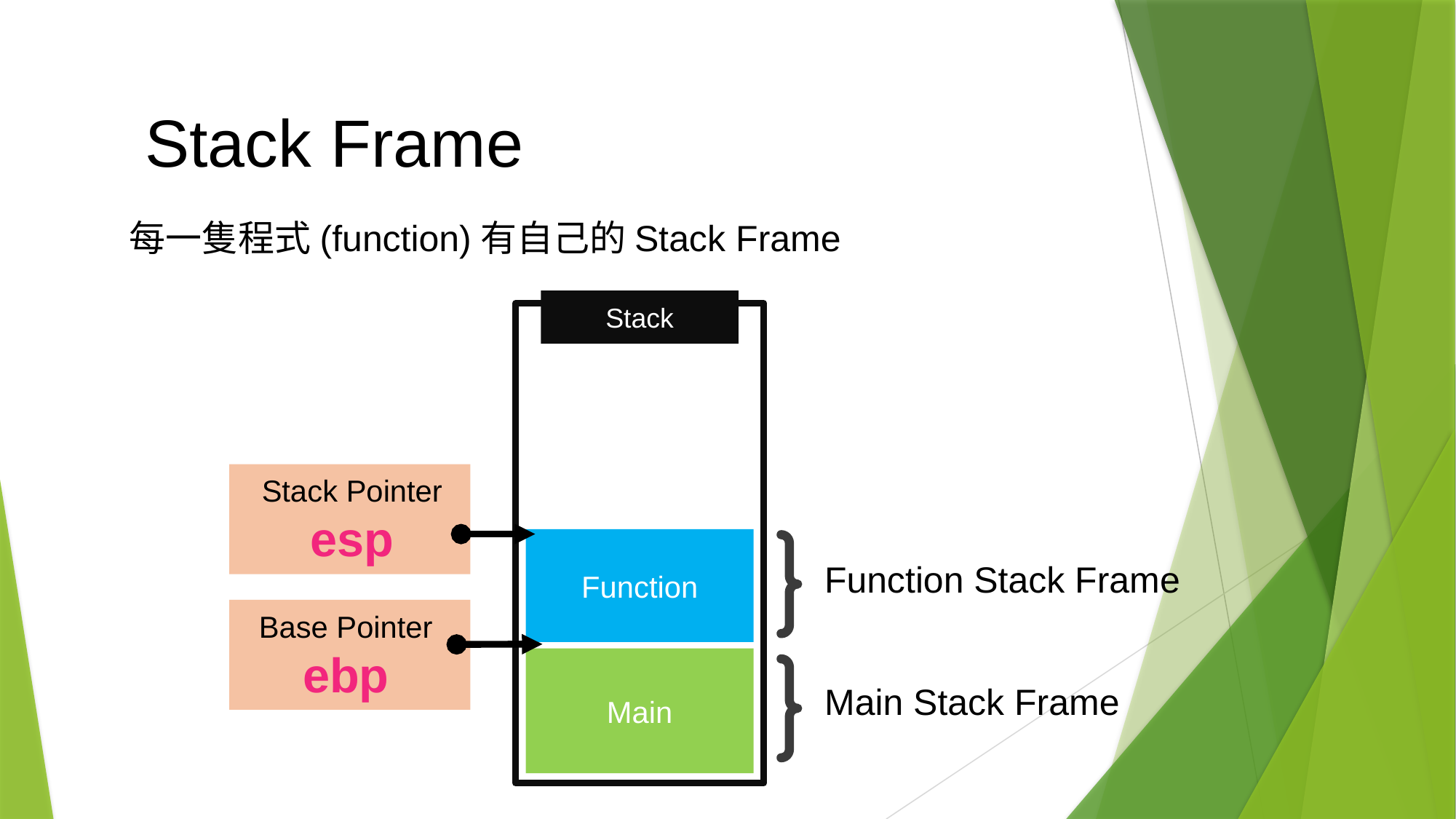

Stack Frame
每一隻程式(function)有自己的Stack Frame
Stack

Stack Pointer
esp
Function

Function Stack Frame

Base Pointer
ebp
Main

Main Stack Frame